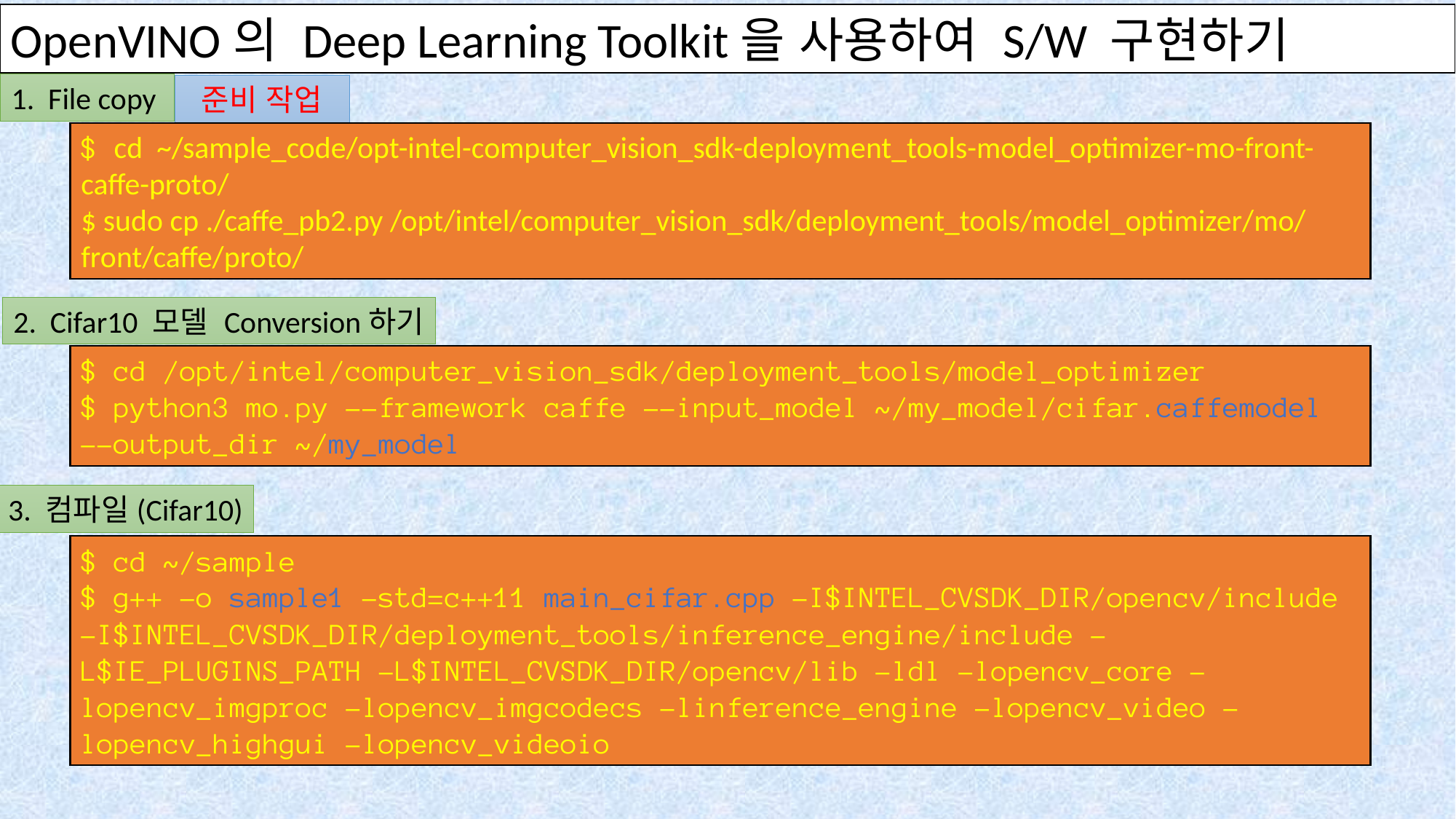

OpenVINO의 Deep Learning Toolkit을 사용하여 S/W 구현하기
1.  File copy
 준비 작업
$ cd  ~/sample_code/opt-intel-computer_vision_sdk-deployment_tools-model_optimizer-mo-front-caffe-proto/
$ sudo cp ./caffe_pb2.py /opt/intel/computer_vision_sdk/deployment_tools/model_optimizer/mo/front/caffe/proto/
2.  Cifar10 모델 Conversion하기
$ cd /opt/intel/computer_vision_sdk/deployment_tools/model_optimizer
$ python3 mo.py --framework caffe --input_model ~/my_model/cifar.caffemodel --output_dir ~/my_model
3. 컴파일(Cifar10)
$ cd ~/sample
$ g++ -o sample1 -std=c++11 main_cifar.cpp -I$INTEL_CVSDK_DIR/opencv/include -I$INTEL_CVSDK_DIR/deployment_tools/inference_engine/include -L$IE_PLUGINS_PATH -L$INTEL_CVSDK_DIR/opencv/lib -ldl -lopencv_core -lopencv_imgproc -lopencv_imgcodecs -linference_engine -lopencv_video -lopencv_highgui -lopencv_videoio